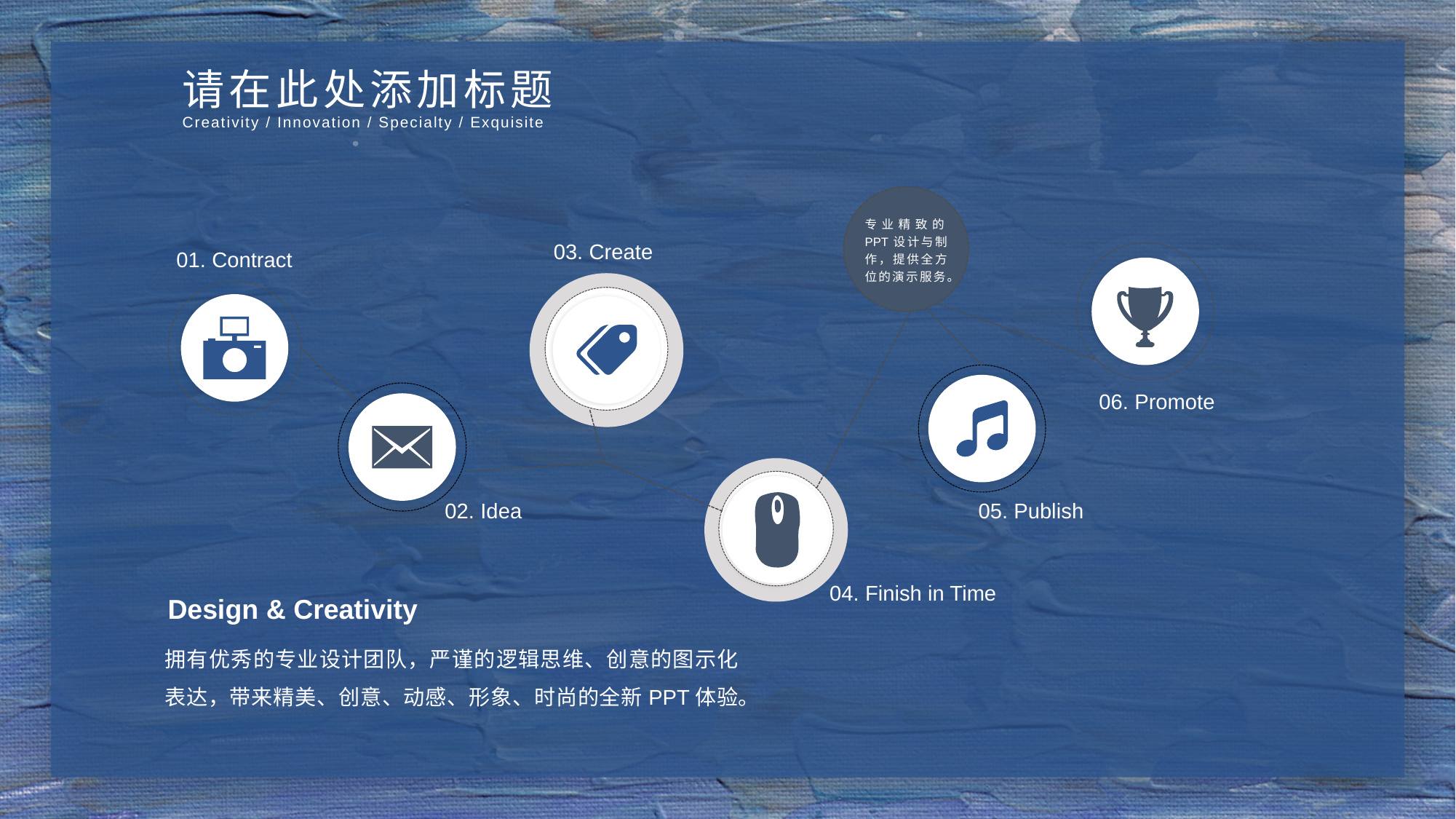

请在此处添加标题
Creativity / Innovation / Specialty / Exquisite

专业精致的PPT设计与制作，提供全方位的演示服务。
03. Create
01. Contract

06. Promote

05. Publish
02. Idea
04. Finish in Time
Design & Creativity
拥有优秀的专业设计团队，严谨的逻辑思维、创意的图示化表达，带来精美、创意、动感、形象、时尚的全新PPT体验。